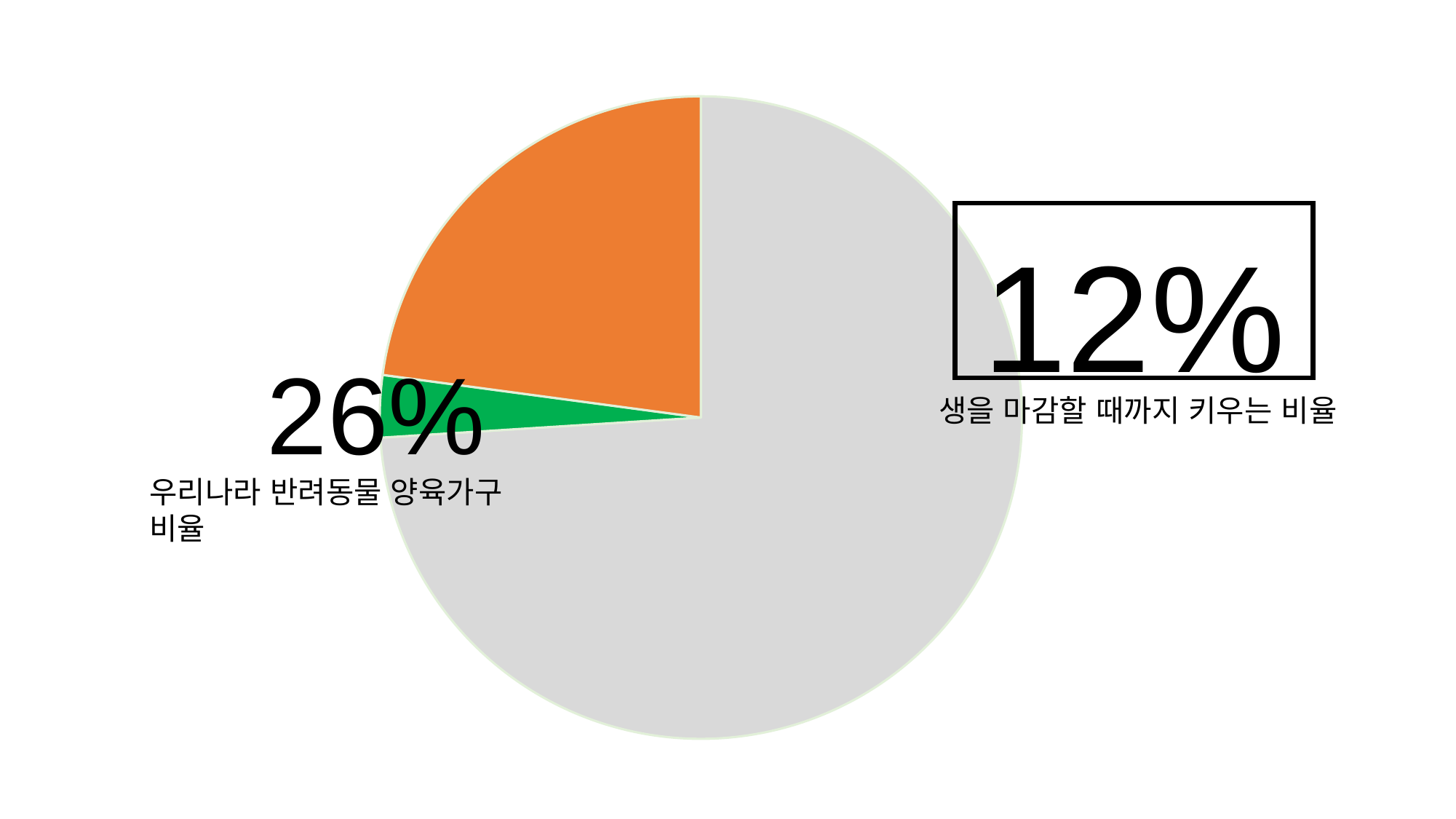

[unsupported chart]

12%
26%
우리나라 반려동물 양육가구 비율
생을 마감할 때까지 키우는 비율